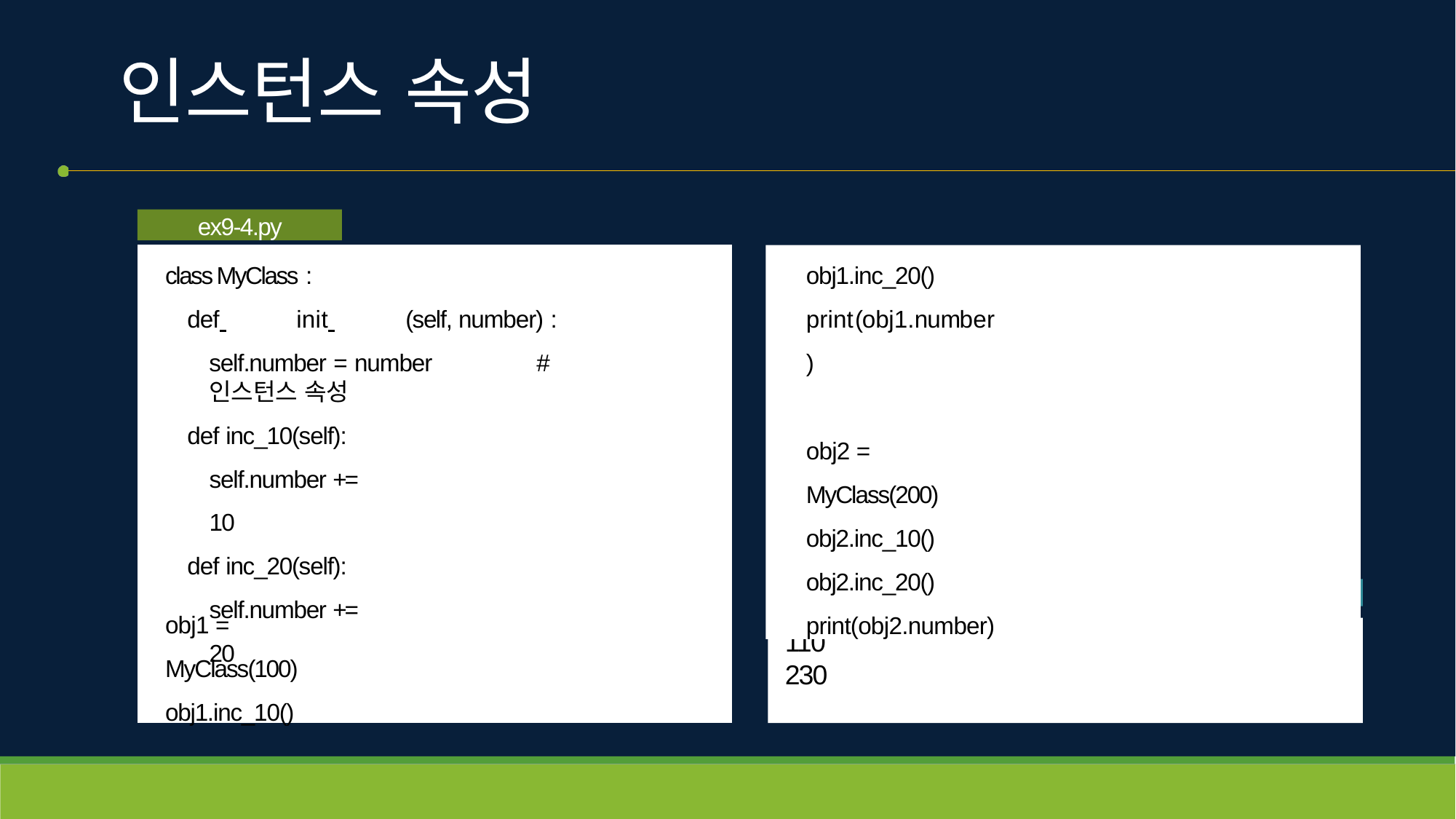

# 인스턴스 속성

ex9-4.py
class MyClass :
def 	init 	(self, number) :
self.number = number	# 인스턴스 속성
def inc_10(self):  self.number += 10
def inc_20(self):  self.number += 20

obj1.inc_20()  print(obj1.number)

obj2 = MyClass(200)  obj2.inc_10()  obj2.inc_20()  print(obj2.number)

ː ː 실행 결과
obj1 = MyClass(100)  obj1.inc_10()

110
230